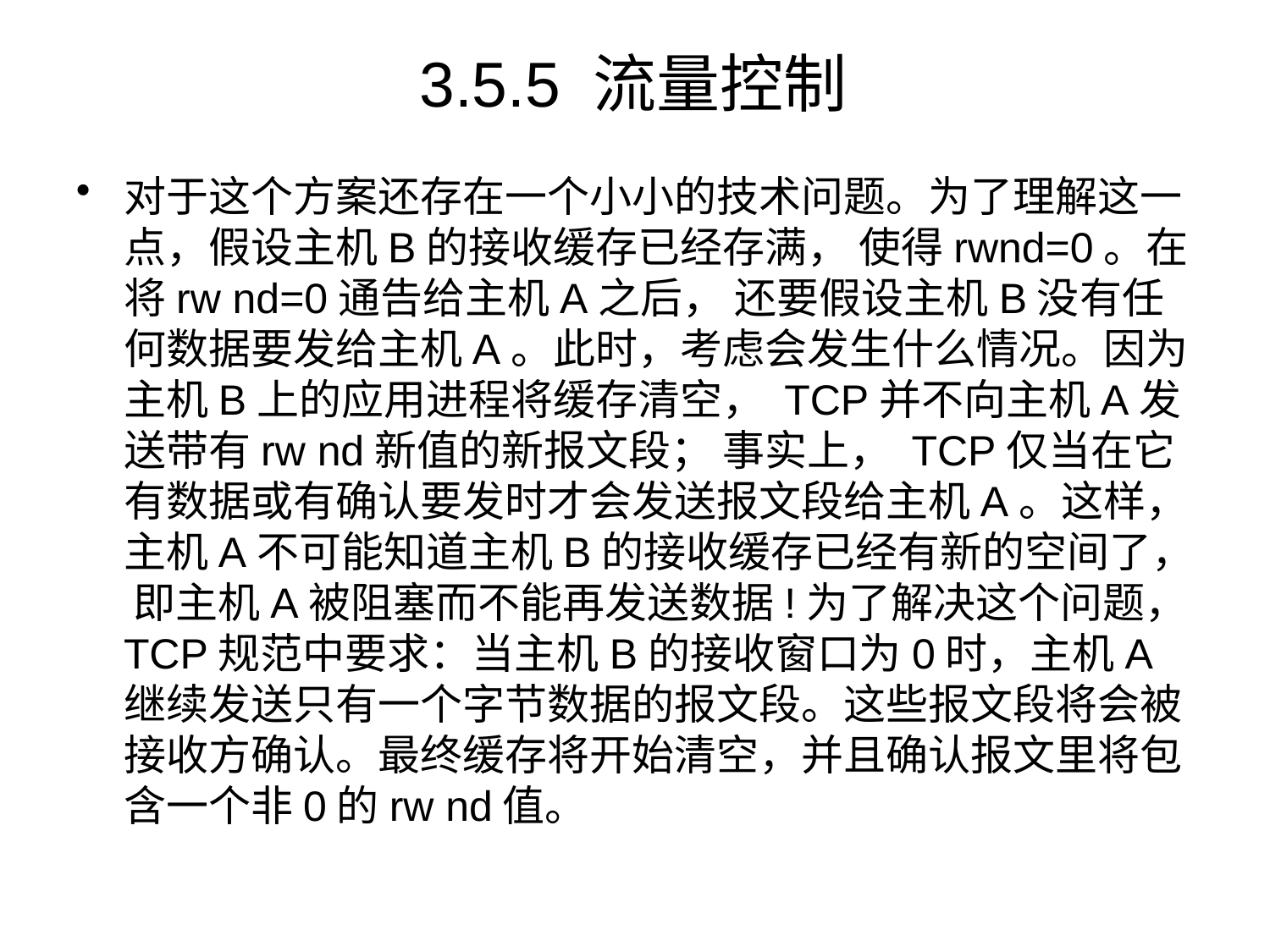

# 3.5.5 流量控制
对于这个方案还存在一个小小的技术问题。为了理解这一点，假设主机B的接收缓存已经存满， 使得rwnd=0。在将rw nd=0通告给主机A之后， 还要假设主机B没有任何数据要发给主机A。此时，考虑会发生什么情况。因为主机B上的应用进程将缓存清空， TCP并不向主机A发送带有rw nd新值的新报文段； 事实上， TCP仅当在它有数据或有确认要发时才会发送报文段给主机A。这样，主机A不可能知道主机B的接收缓存已经有新的空间了， 即主机A被阻塞而不能再发送数据!为了解决这个问题， TCP规范中要求：当主机B的接收窗口为0时，主机A继续发送只有一个字节数据的报文段。这些报文段将会被接收方确认。最终缓存将开始清空，并且确认报文里将包含一个非0的rw nd值。